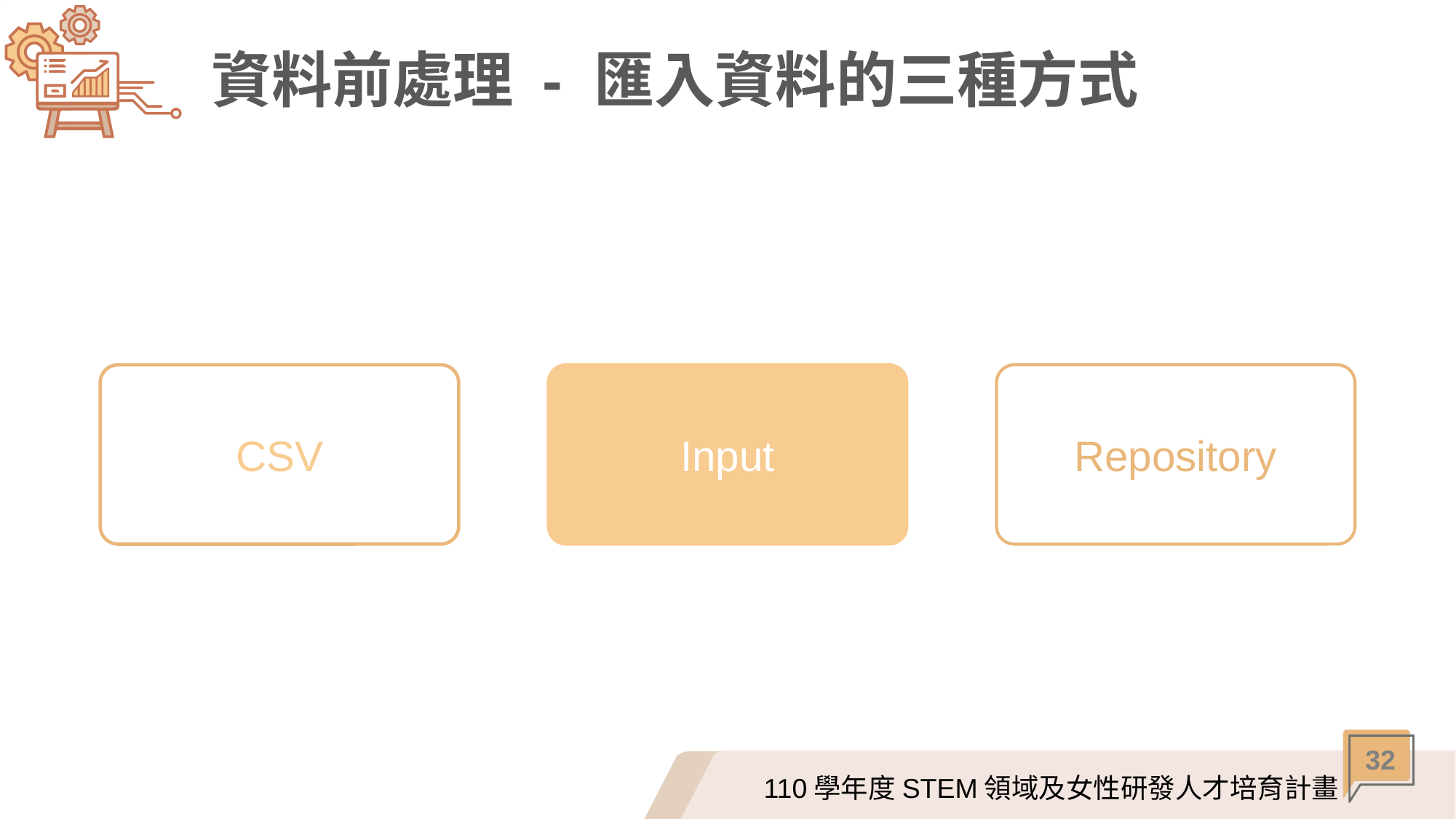

# 資料前處理 - 匯入資料的三種方式

CSV
Input
Repository